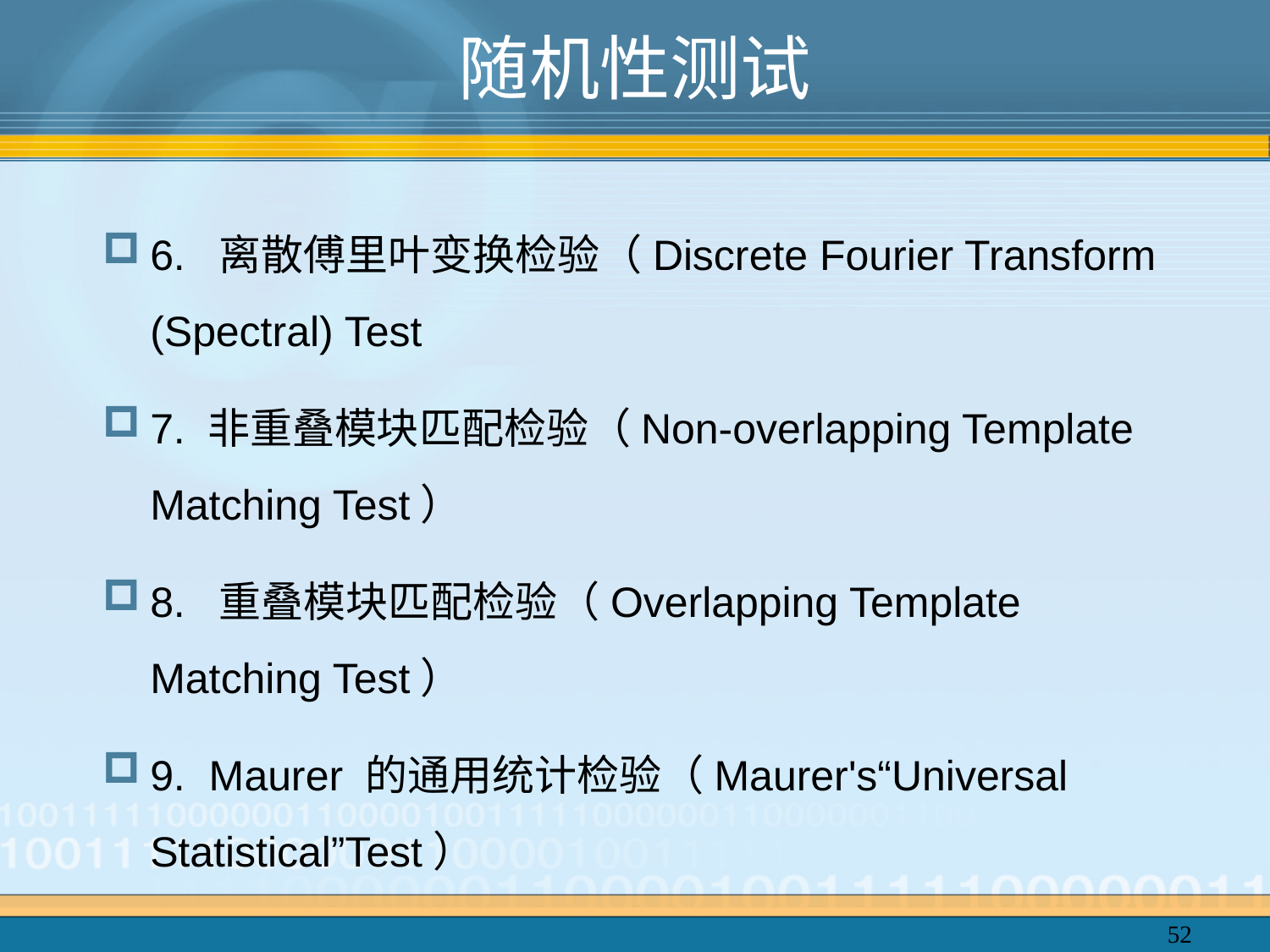

# 随机性测试
6.  离散傅里叶变换检验（Discrete Fourier Transform (Spectral) Test
7. 非重叠模块匹配检验（Non-overlapping Template Matching Test）
8.  重叠模块匹配检验（Overlapping Template Matching Test）
9.  Maurer 的通用统计检验（Maurer's“Universal Statistical”Test）
52